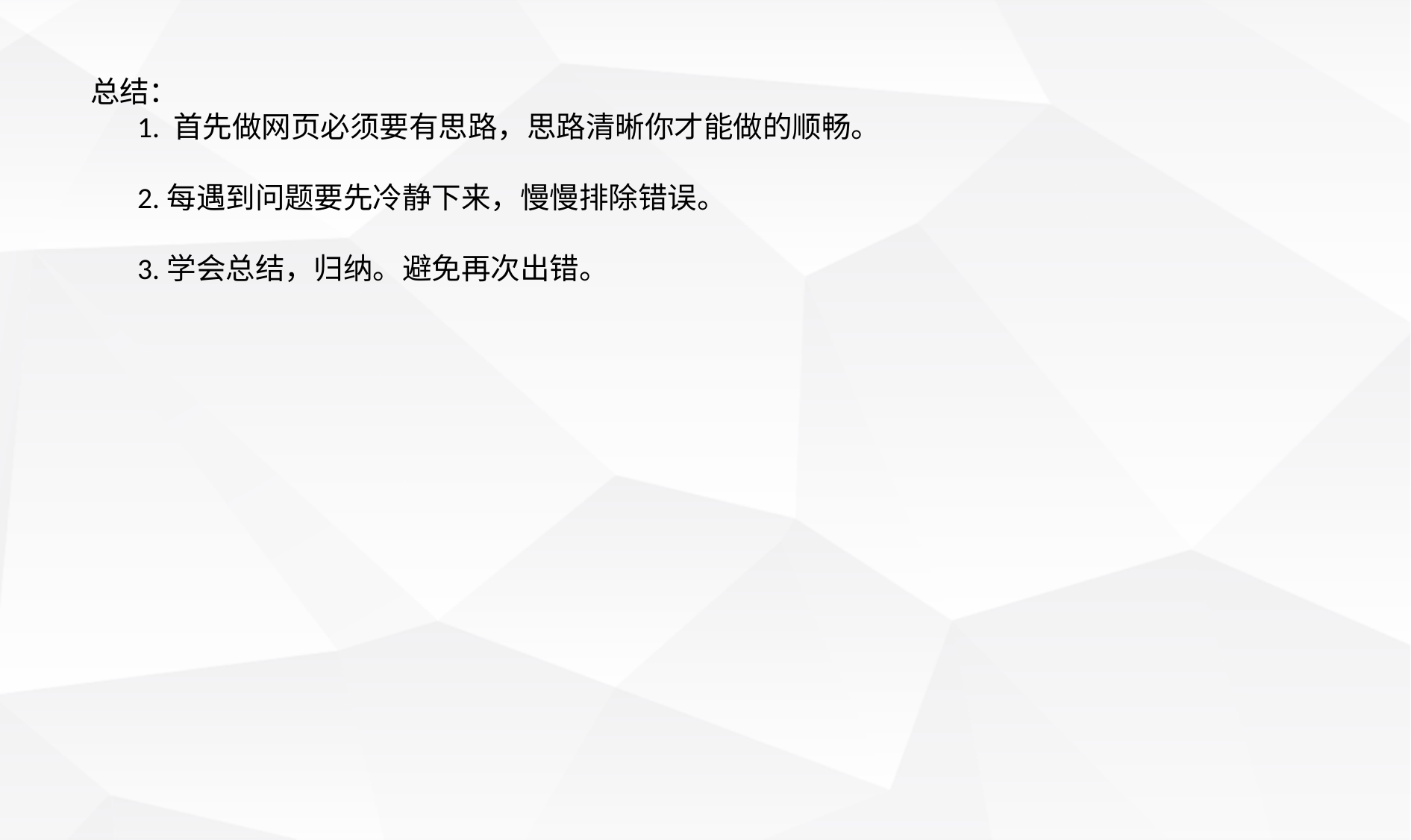

总结：
       1. 首先做网页必须要有思路，思路清晰你才能做的顺畅。

       2.每遇到问题要先冷静下来，慢慢排除错误。

       3.学会总结，归纳。避免再次出错。